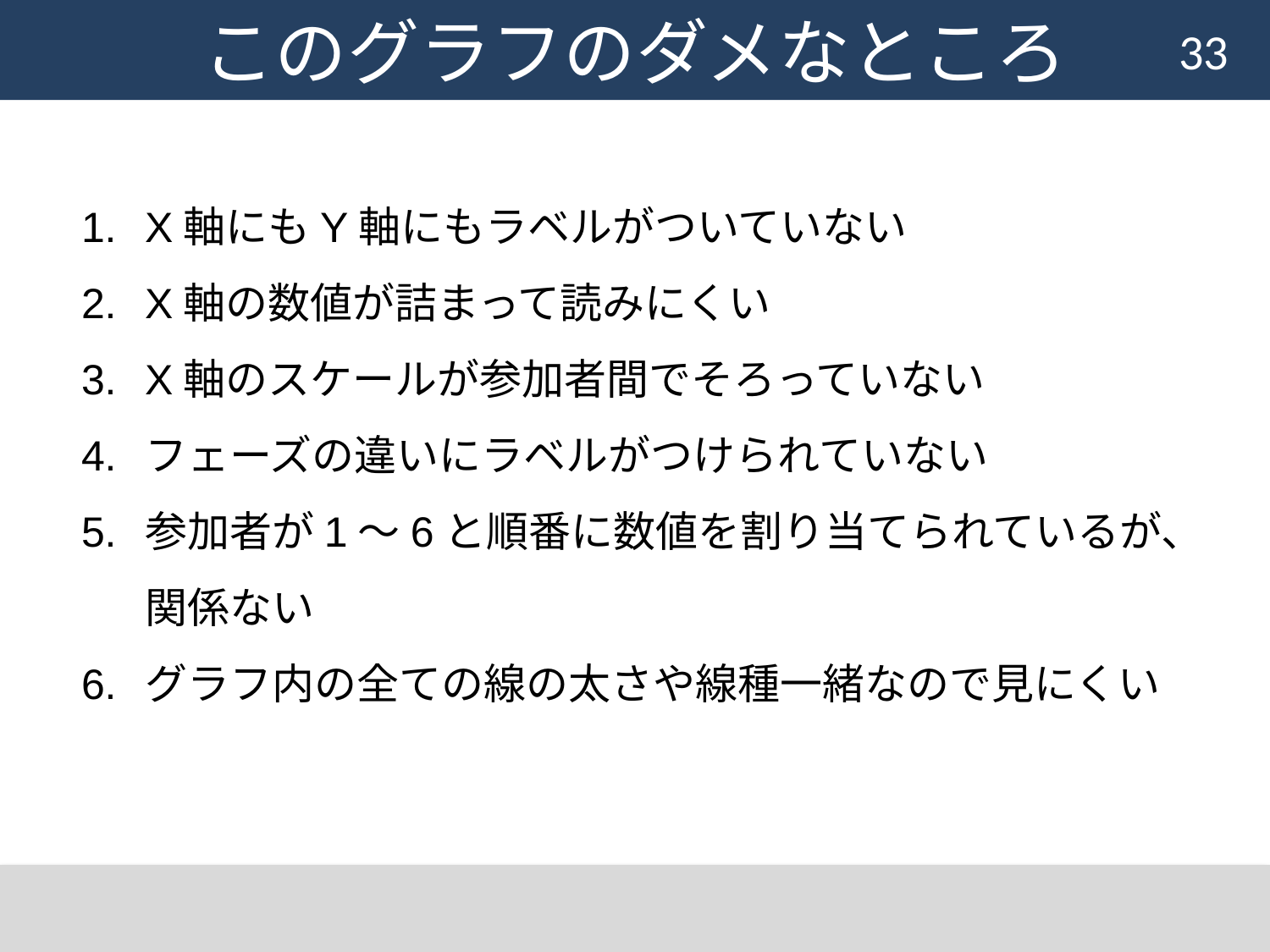

# このグラフのダメなところ
33
X軸にもY軸にもラベルがついていない
X軸の数値が詰まって読みにくい
X軸のスケールが参加者間でそろっていない
フェーズの違いにラベルがつけられていない
参加者が1〜6と順番に数値を割り当てられているが、関係ない
グラフ内の全ての線の太さや線種一緒なので見にくい